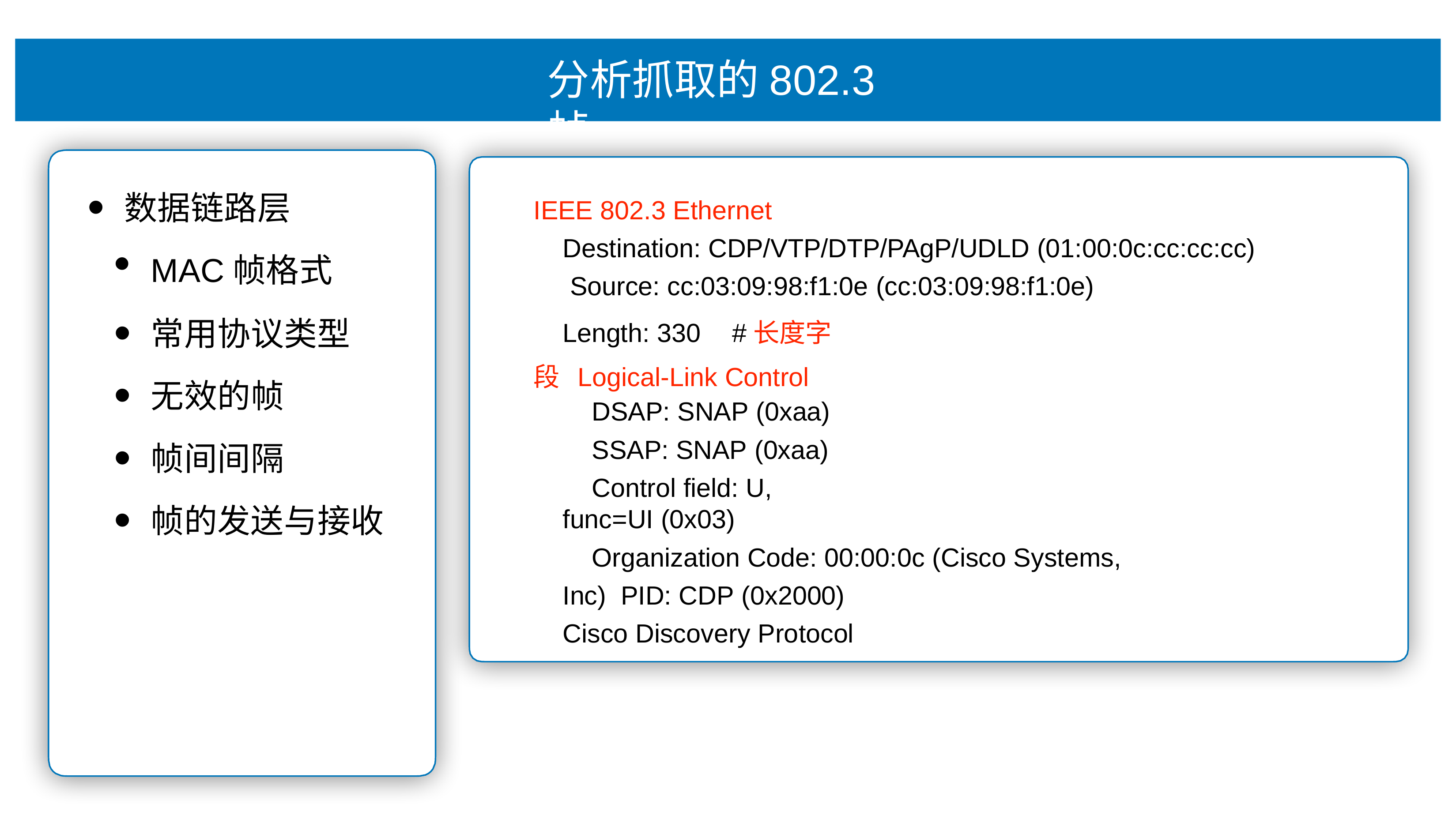

# 分析抓取的802.3帧

数据链路层
MAC帧格式
常⽤协议类型
⽆效的帧
帧间间隔
帧的发送与接收
IEEE 802.3 Ethernet
Destination: CDP/VTP/DTP/PAgP/UDLD (01:00:0c:cc:cc:cc)  Source: cc:03:09:98:f1:0e (cc:03:09:98:f1:0e)
Length: 330	#⻓度字段  Logical-Link Control
DSAP: SNAP (0xaa)
SSAP: SNAP (0xaa)
Control field: U, func=UI (0x03)
Organization Code: 00:00:0c (Cisco Systems, Inc)  PID: CDP (0x2000)
Cisco Discovery Protocol